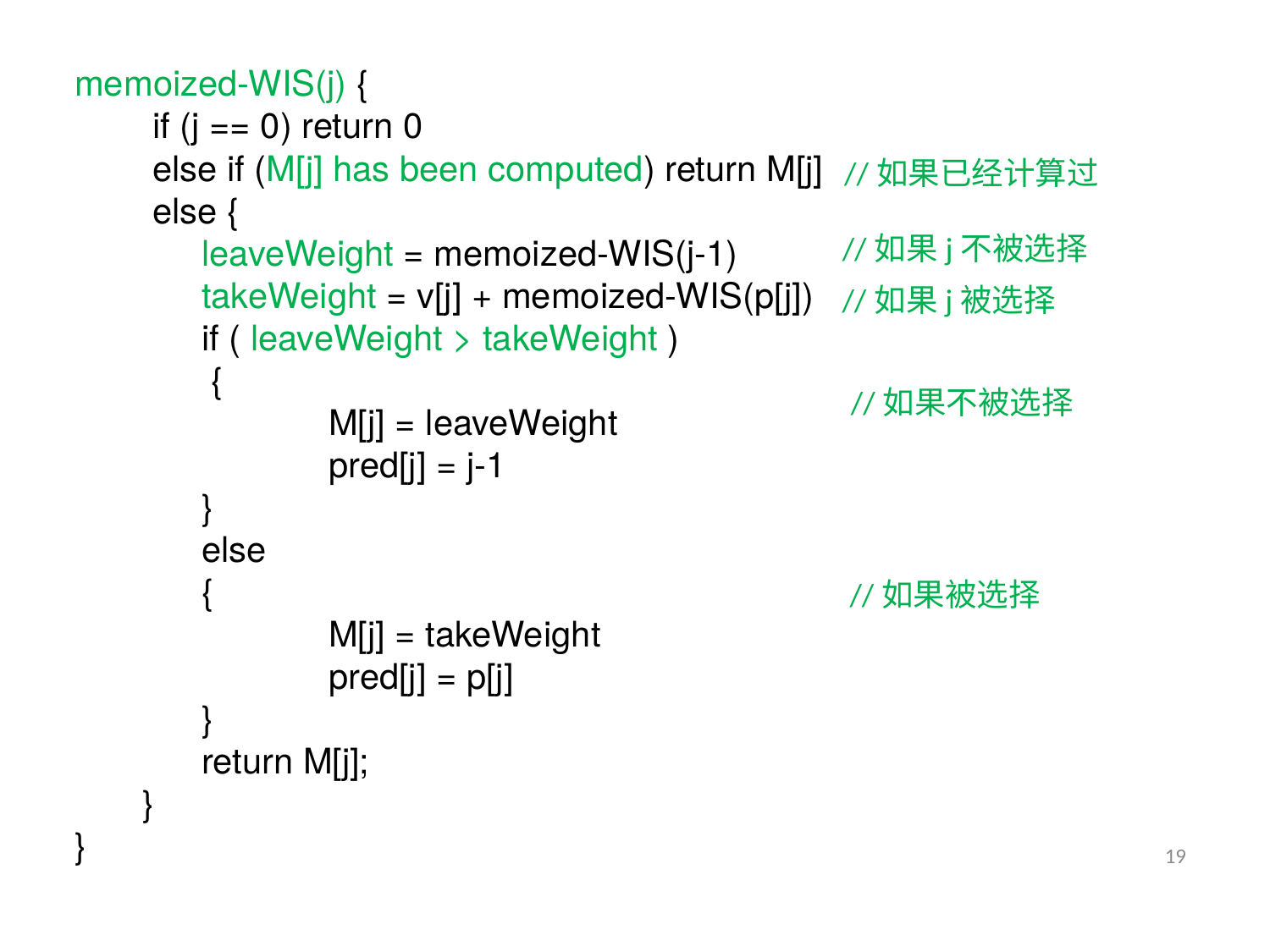

memoized-WIS(j) {
        if (j == 0) return 0
        else if (M[j] has been computed) return M[j]
        else {
	leaveWeight = memoized-WIS(j-1)
	takeWeight = v[j] + memoized-WIS(p[j])
	if ( leaveWeight > takeWeight )
	 {
    		M[j] = leaveWeight
    		pred[j] = j-1
	}
	else
	{
    		M[j] = takeWeight
    		pred[j] = p[j]
	}
	return M[j];
       }
}

//如果已经计算过
//如果j不被选择
//如果j被选择
//如果不被选择
//如果被选择
19